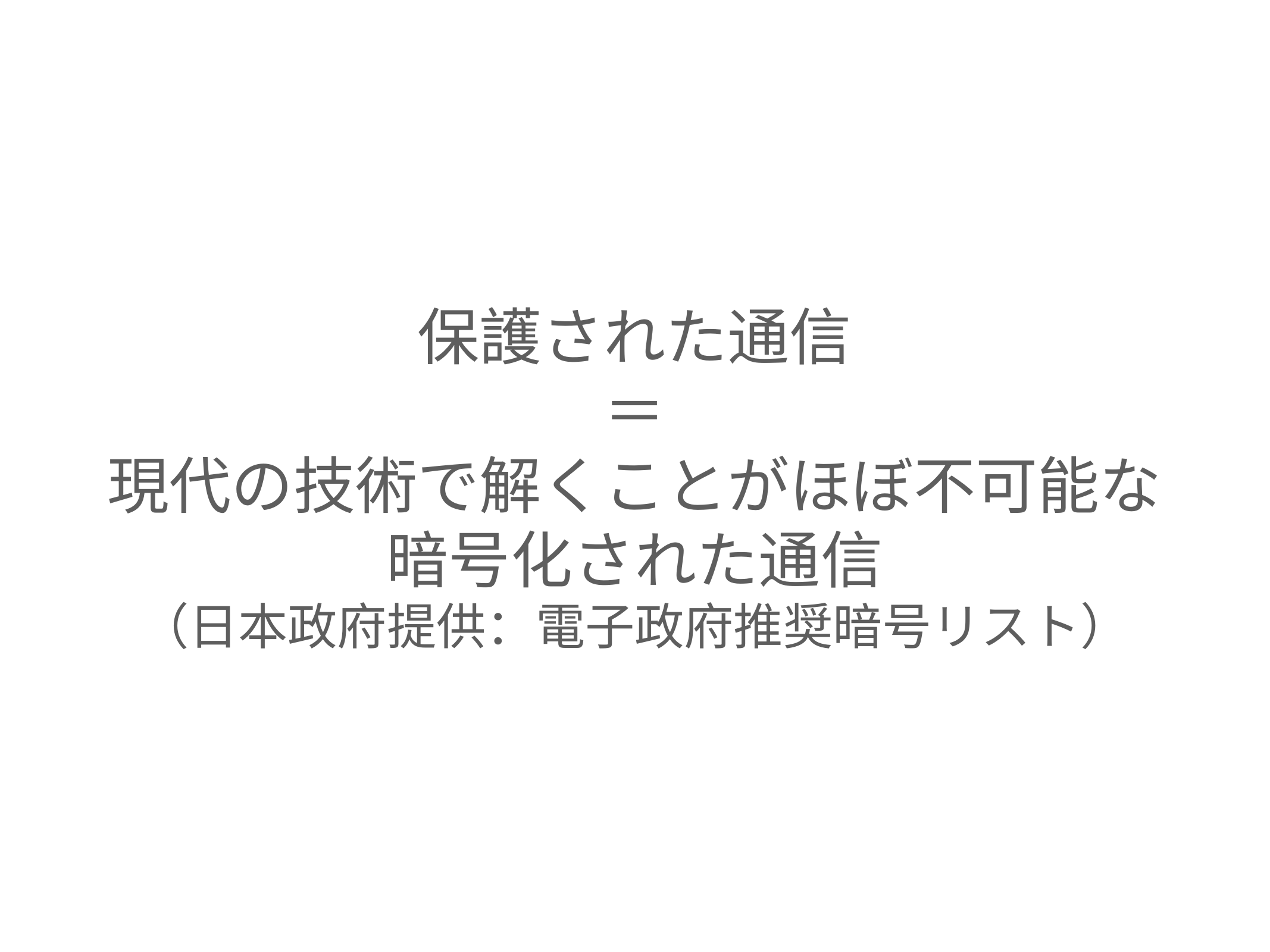

保護された通信
＝
現代の技術で解くことがほぼ不可能な
暗号化された通信
（日本政府提供：電子政府推奨暗号リスト）